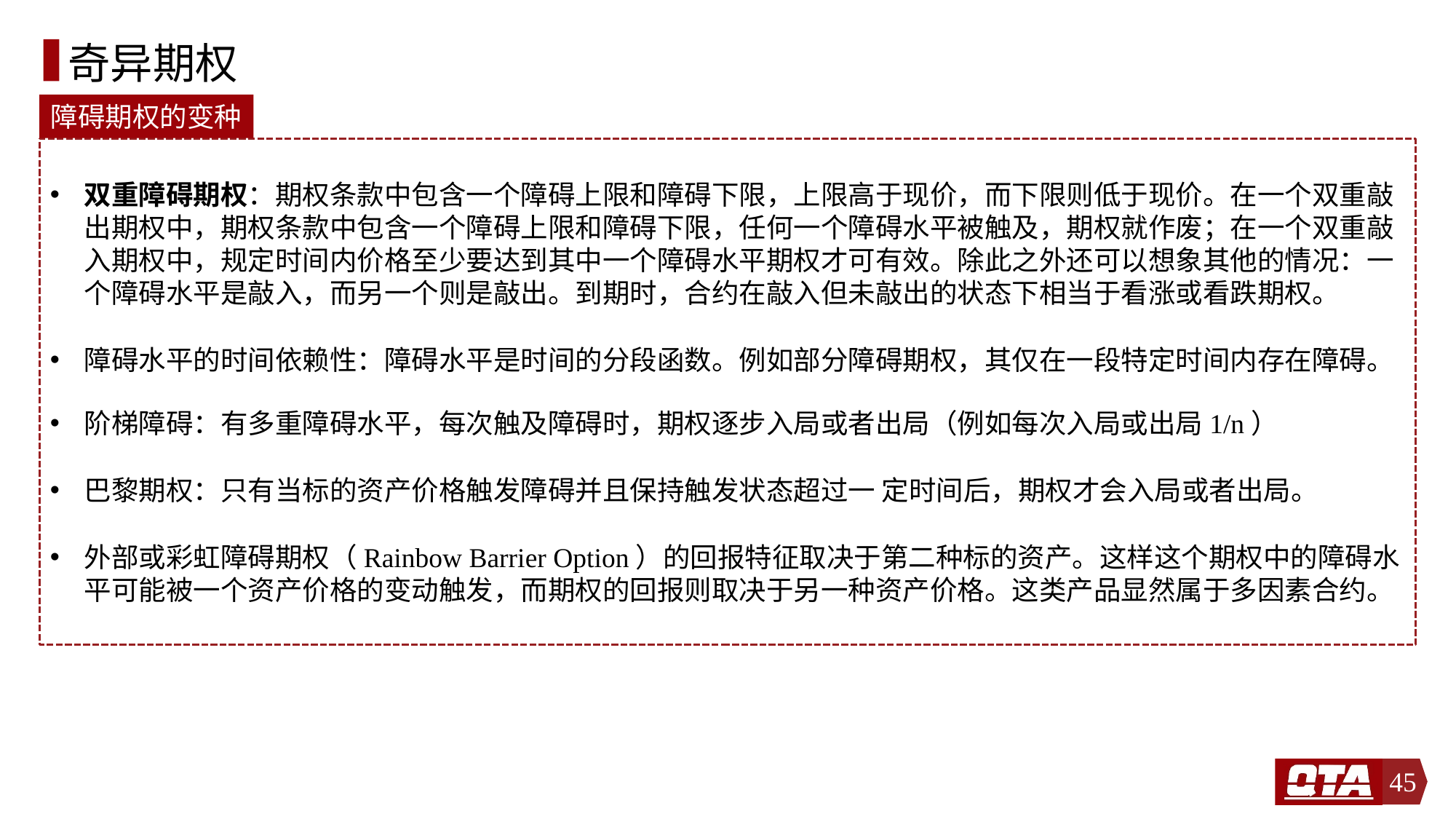

# 奇异期权
障碍期权的变种

双重障碍期权：期权条款中包含一个障碍上限和障碍下限，上限高于现价，而下限则低于现价。在一个双重敲出期权中，期权条款中包含一个障碍上限和障碍下限，任何一个障碍水平被触及，期权就作废；在一个双重敲入期权中，规定时间内价格至少要达到其中一个障碍水平期权才可有效。除此之外还可以想象其他的情况：一个障碍水平是敲入，而另一个则是敲出。到期时，合约在敲入但未敲出的状态下相当于看涨或看跌期权。

障碍水平的时间依赖性：障碍水平是时间的分段函数。例如部分障碍期权，其仅在一段特定时间内存在障碍。

阶梯障碍：有多重障碍水平，每次触及障碍时，期权逐步入局或者出局（例如每次入局或出局1/n）

巴黎期权：只有当标的资产价格触发障碍并且保持触发状态超过一 定时间后，期权才会入局或者出局。

外部或彩虹障碍期权（Rainbow Barrier Option）的回报特征取决于第二种标的资产。这样这个期权中的障碍水平可能被一个资产价格的变动触发，而期权的回报则取决于另一种资产价格。这类产品显然属于多因素合约。

45